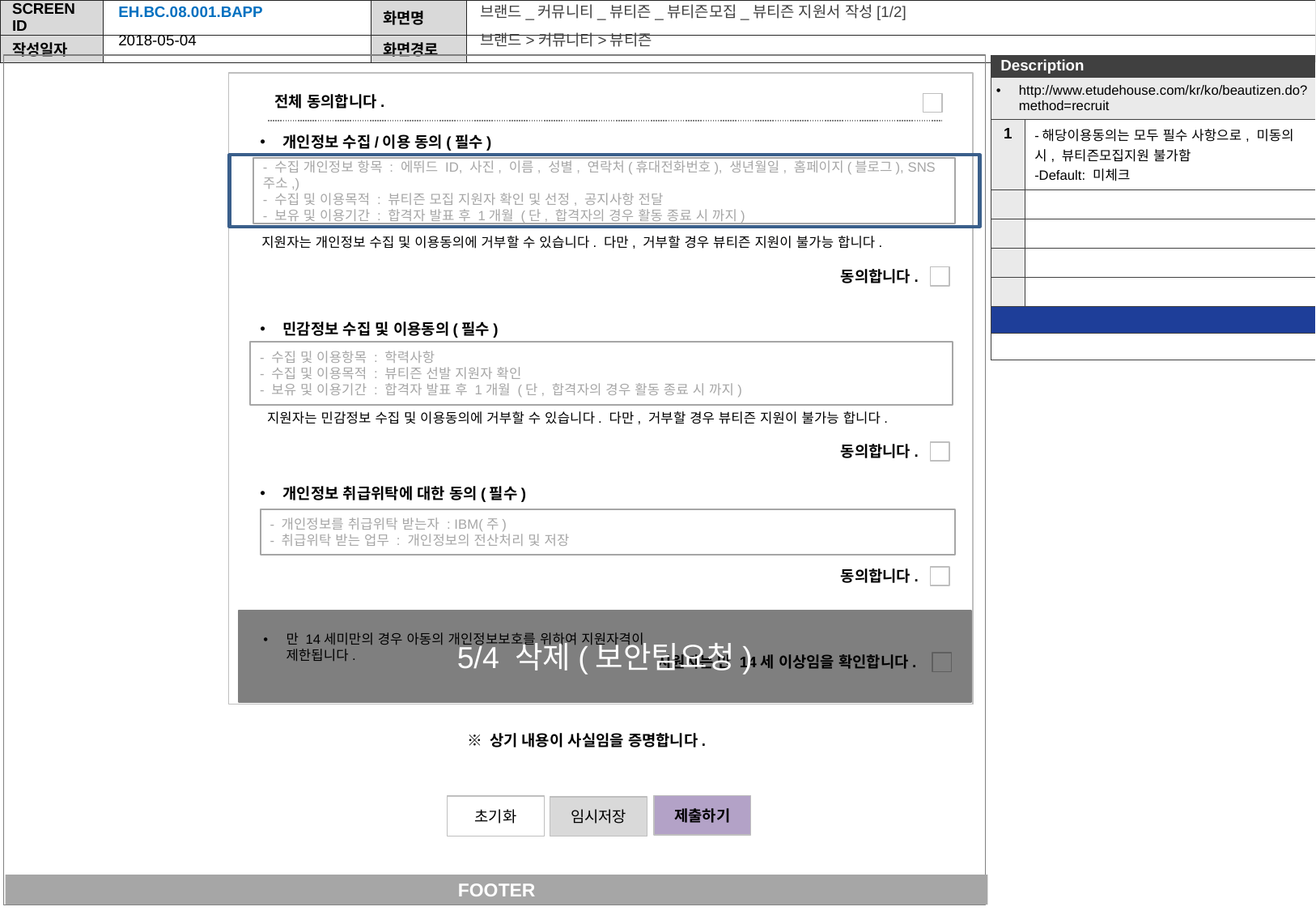

5/4
개인정보동의문구 수정(보안팀검토)

4/23
개인정보수집이용동의 추가
EH.BC.08.001.BAPP
브랜드_커뮤니티_뷰티즌_뷰티즌모집_뷰티즌 지원서 작성[1/2]
2018-05-04
브랜드>커뮤니티>뷰티즌

| Description |  |
| --- | --- |
| http://www.etudehouse.com/kr/ko/beautizen.do?method=recruit |  |
| 1 | -해당이용동의는 모두 필수 사항으로, 미동의 시, 뷰티즌모집지원 불가함 -Default: 미체크 |
|  |  |
|  |  |
|  |  |
|  |  |
|  |  |
|  |  |

전체 동의합니다.

개인정보 수집/이용 동의(필수)

- 수집 개인정보 항목 : 에뛰드 ID, 사진, 이름, 성별, 연락처(휴대전화번호), 생년월일, 홈페이지(블로그), SNS주소,)
- 수집 및 이용목적 : 뷰티즌 모집 지원자 확인 및 선정, 공지사항 전달
- 보유 및 이용기간 : 합격자 발표 후 1개월 (단, 합격자의 경우 활동 종료 시 까지)
지원자는 개인정보 수집 및 이용동의에 거부할 수 있습니다. 다만, 거부할 경우 뷰티즌 지원이 불가능 합니다.
동의합니다.

민감정보 수집 및 이용동의(필수)
- 수집 및 이용항목 : 학력사항
- 수집 및 이용목적 : 뷰티즌 선발 지원자 확인
- 보유 및 이용기간 : 합격자 발표 후 1개월 (단, 합격자의 경우 활동 종료 시 까지)
지원자는 민감정보 수집 및 이용동의에 거부할 수 있습니다. 다만, 거부할 경우 뷰티즌 지원이 불가능 합니다.
동의합니다.

개인정보 취급위탁에 대한 동의(필수)
- 개인정보를 취급위탁 받는자 : IBM(주)
- 취급위탁 받는 업무 : 개인정보의 전산처리 및 저장
동의합니다.

5/4 삭제(보안팀요청)
만 14세미만의 경우 아동의 개인정보보호를 위하여 지원자격이 제한됩니다.
지원자는 만 14세 이상임을 확인합니다.

※ 상기 내용이 사실임을 증명합니다.
제출하기
초기화
임시저장
FOOTER